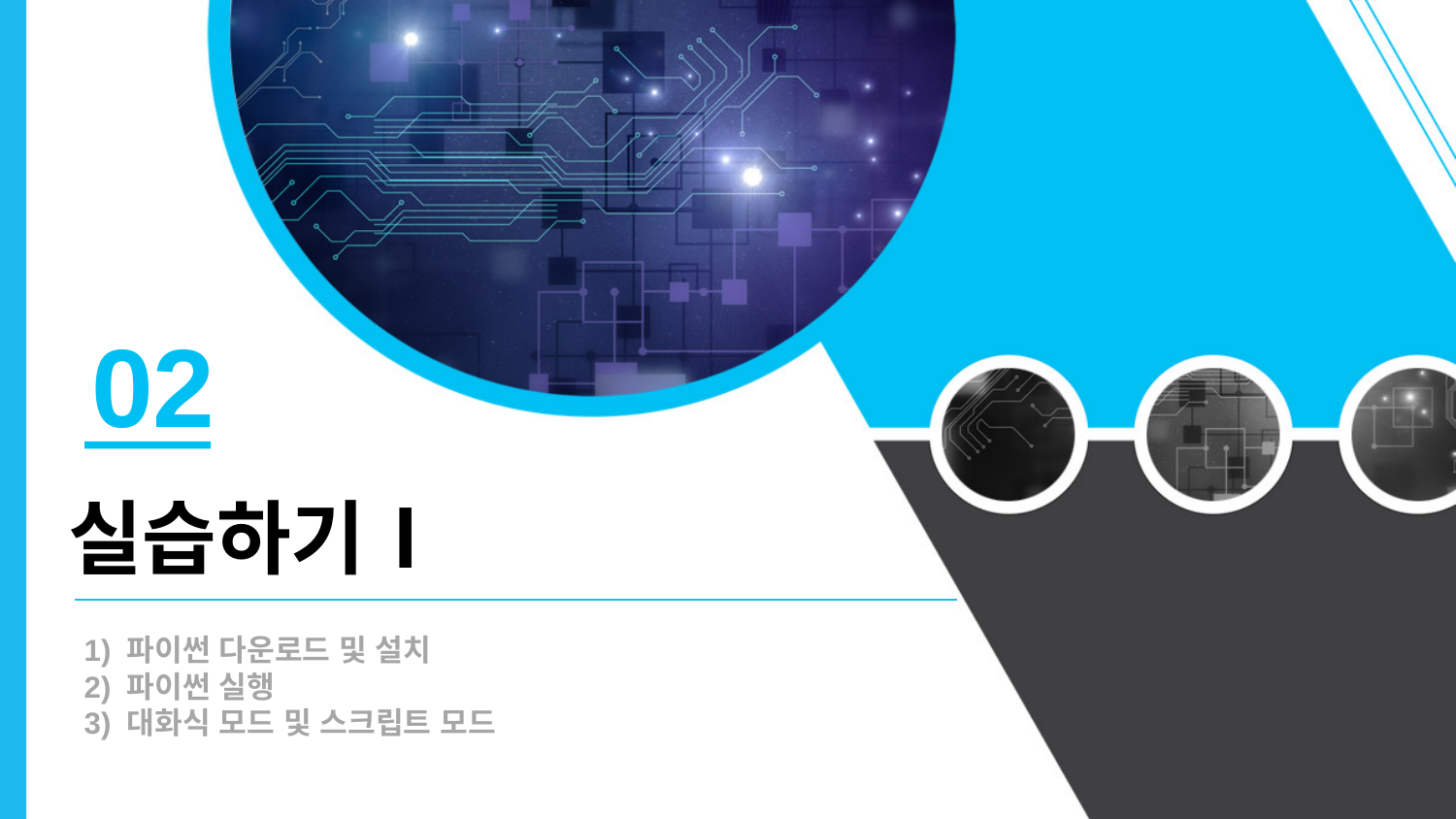

02

실습하기Ⅰ
1) 파이썬 다운로드 및 설치
2) 파이썬 실행
3) 대화식 모드 및 스크립트 모드